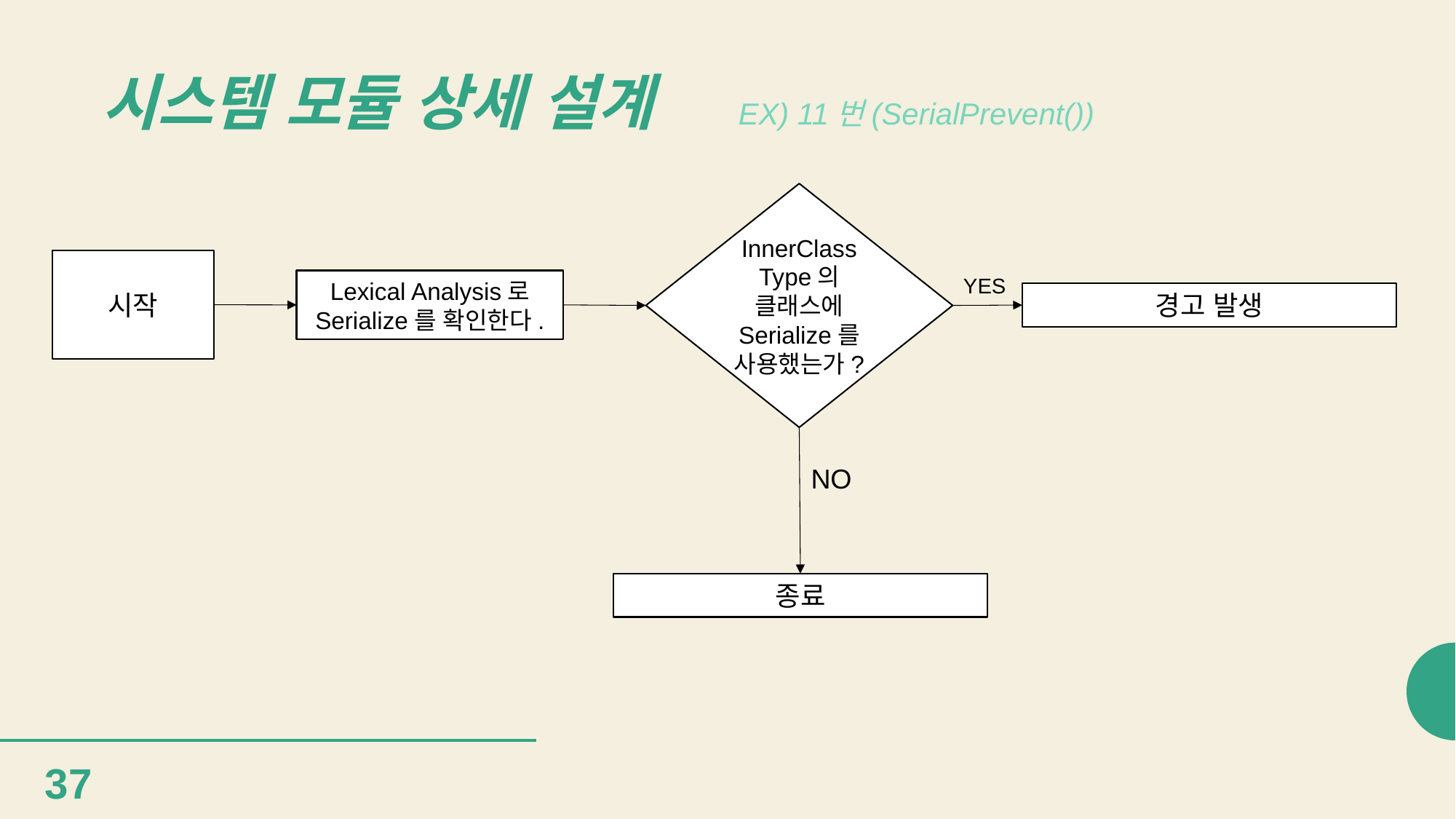

# 시스템 모듈 상세 설계
EX) 11번(SerialPrevent())
InnerClass Type의 클래스에 Serialize를 사용했는가?

시작

YES
Lexical Analysis로 Serialize를 확인한다.
경고 발생
NO
종료
37